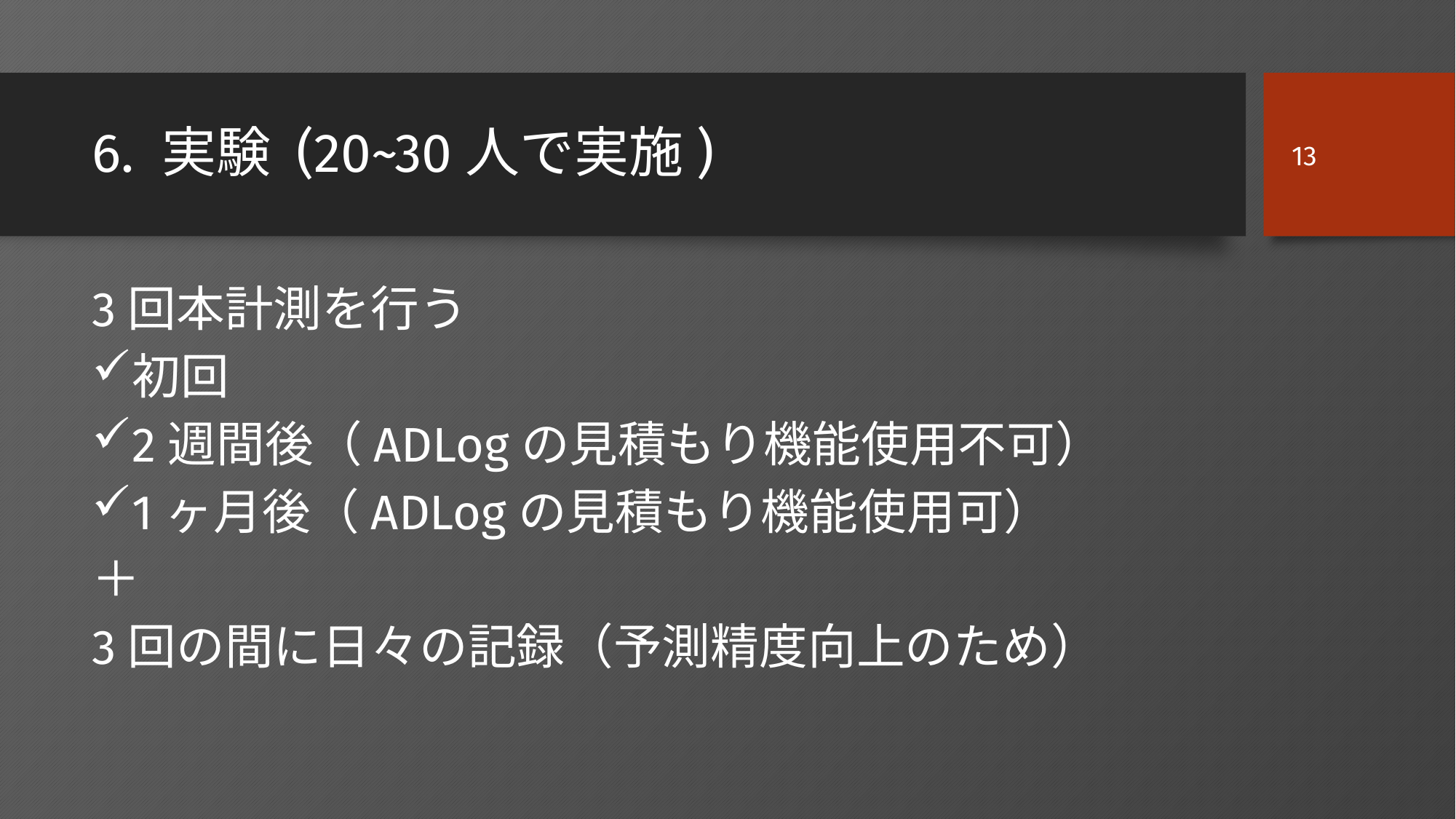

13
# 6. 実験 (20~30人で実施)
3回本計測を行う
初回
2週間後（ADLogの見積もり機能使用不可）
1ヶ月後（ADLogの見積もり機能使用可）
＋
3回の間に日々の記録（予測精度向上のため）